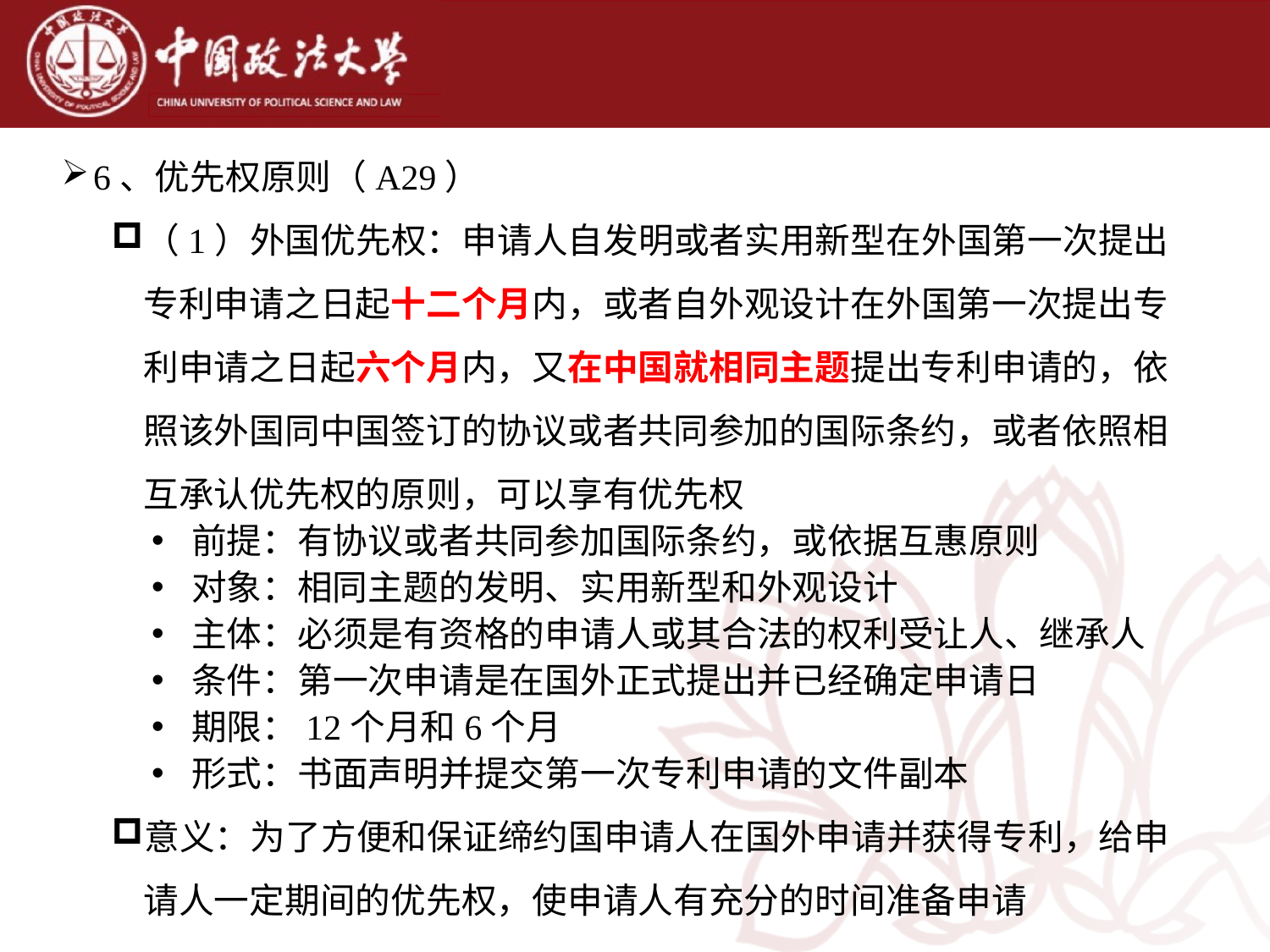

6、优先权原则（A29）
（1）外国优先权：申请人自发明或者实用新型在外国第一次提出专利申请之日起十二个月内，或者自外观设计在外国第一次提出专利申请之日起六个月内，又在中国就相同主题提出专利申请的，依照该外国同中国签订的协议或者共同参加的国际条约，或者依照相互承认优先权的原则，可以享有优先权
前提：有协议或者共同参加国际条约，或依据互惠原则
对象：相同主题的发明、实用新型和外观设计
主体：必须是有资格的申请人或其合法的权利受让人、继承人
条件：第一次申请是在国外正式提出并已经确定申请日
期限：12个月和6个月
形式：书面声明并提交第一次专利申请的文件副本
意义：为了方便和保证缔约国申请人在国外申请并获得专利，给申请人一定期间的优先权，使申请人有充分的时间准备申请